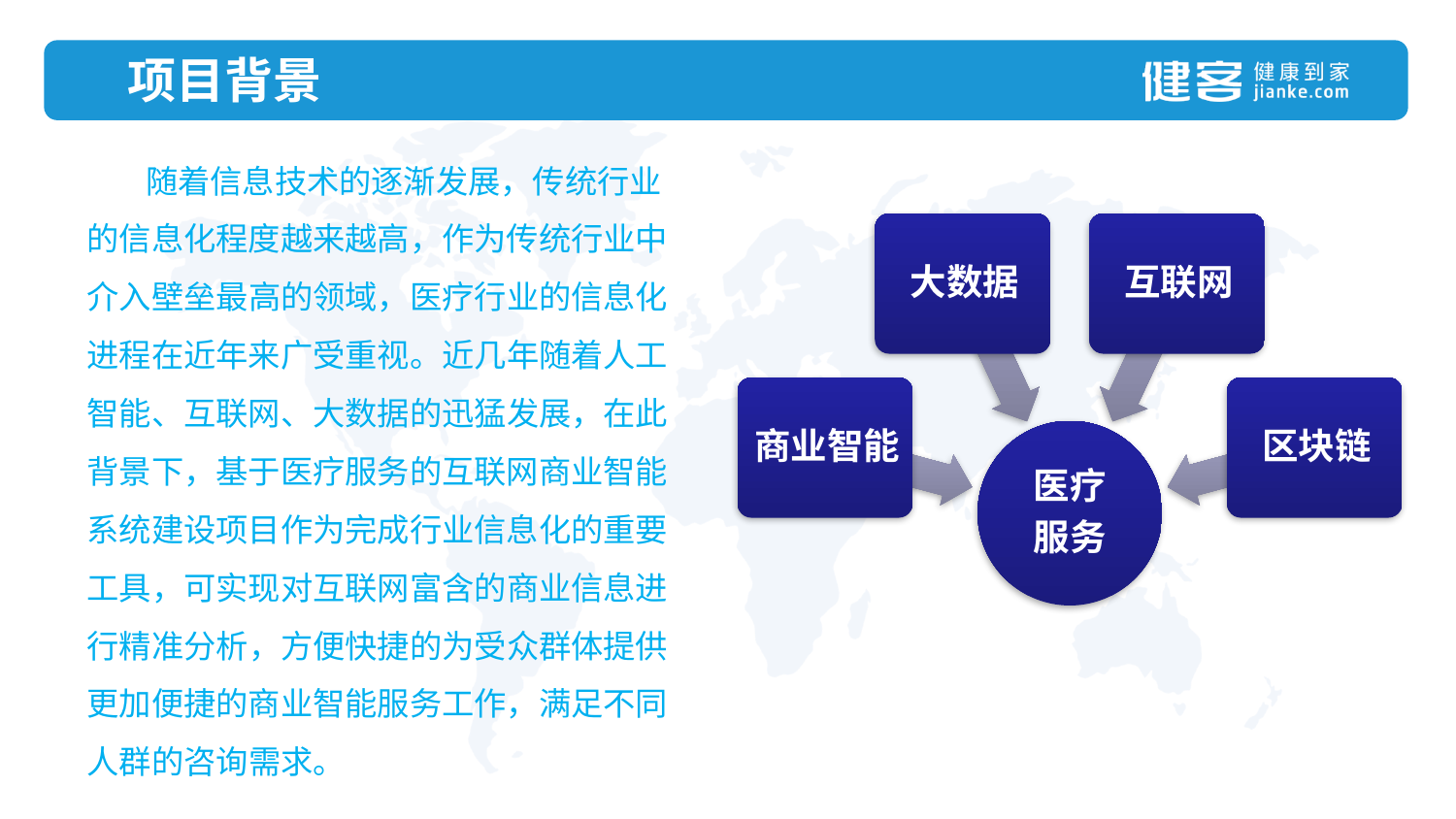

项目背景
       随着信息技术的逐渐发展，传统行业的信息化程度越来越高，作为传统行业中介入壁垒最高的领域，医疗行业的信息化进程在近年来广受重视。近几年随着人工智能、互联网、大数据的迅猛发展，在此背景下，基于医疗服务的互联网商业智能系统建设项目作为完成行业信息化的重要工具，可实现对互联网富含的商业信息进行精准分析，方便快捷的为受众群体提供更加便捷的商业智能服务工作，满足不同人群的咨询需求。
医疗
服务
商业智能
大数据
互联网
区块链